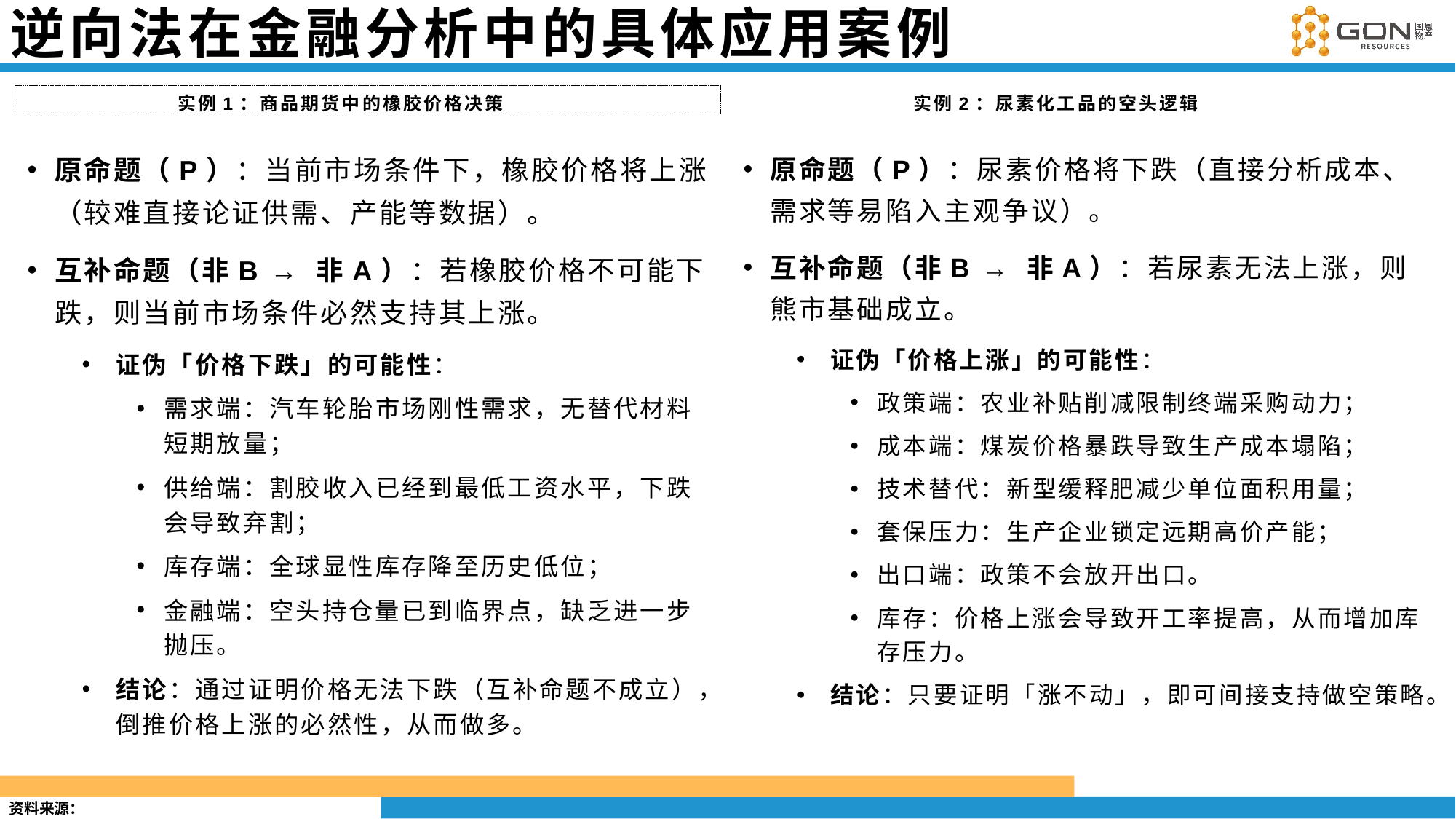

# 逆向法在金融分析中的具体应用案例
实例1：商品期货中的橡胶价格决策
实例2：尿素化工品的空头逻辑

原命题（P）：当前市场条件下，橡胶价格将上涨（较难直接论证供需、产能等数据）。
互补命题（非B → 非A）：若橡胶价格不可能下跌，则当前市场条件必然支持其上涨。
证伪「价格下跌」的可能性：
需求端：汽车轮胎市场刚性需求，无替代材料短期放量；
供给端：割胶收入已经到最低工资水平，下跌会导致弃割；
库存端：全球显性库存降至历史低位；
金融端：空头持仓量已到临界点，缺乏进一步抛压。
结论：通过证明价格无法下跌（互补命题不成立），倒推价格上涨的必然性，从而做多。

原命题（P）：尿素价格将下跌（直接分析成本、需求等易陷入主观争议）。
互补命题（非B → 非A）：若尿素无法上涨，则熊市基础成立。
证伪「价格上涨」的可能性：
政策端：农业补贴削减限制终端采购动力；
成本端：煤炭价格暴跌导致生产成本塌陷；
技术替代：新型缓释肥减少单位面积用量；
套保压力：生产企业锁定远期高价产能；
出口端：政策不会放开出口。
库存：价格上涨会导致开工率提高，从而增加库存压力。
结论：只要证明「涨不动」，即可间接支持做空策略。